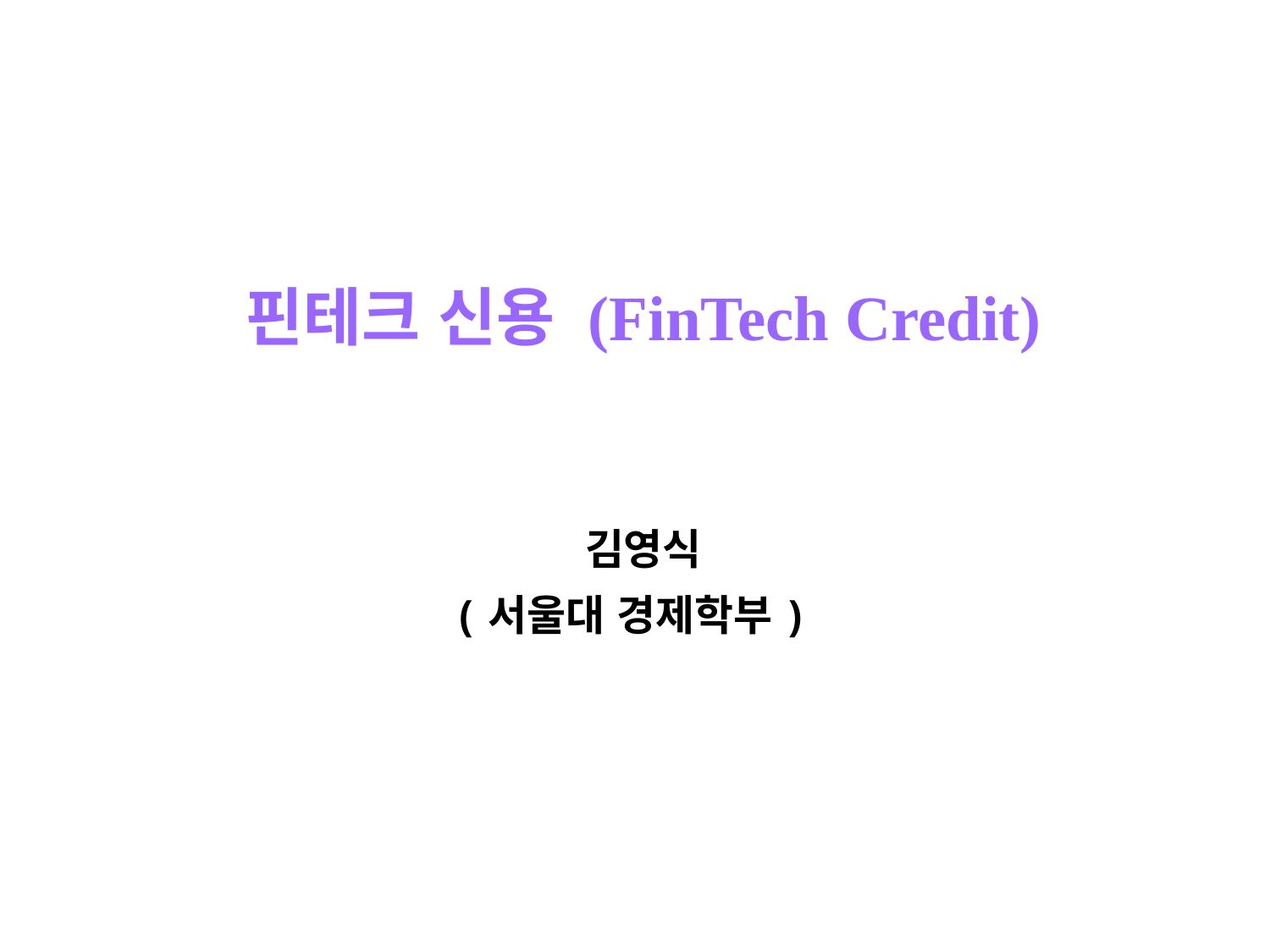

# 핀테크 신용 (FinTech Credit) 김영식 (서울대 경제학부)